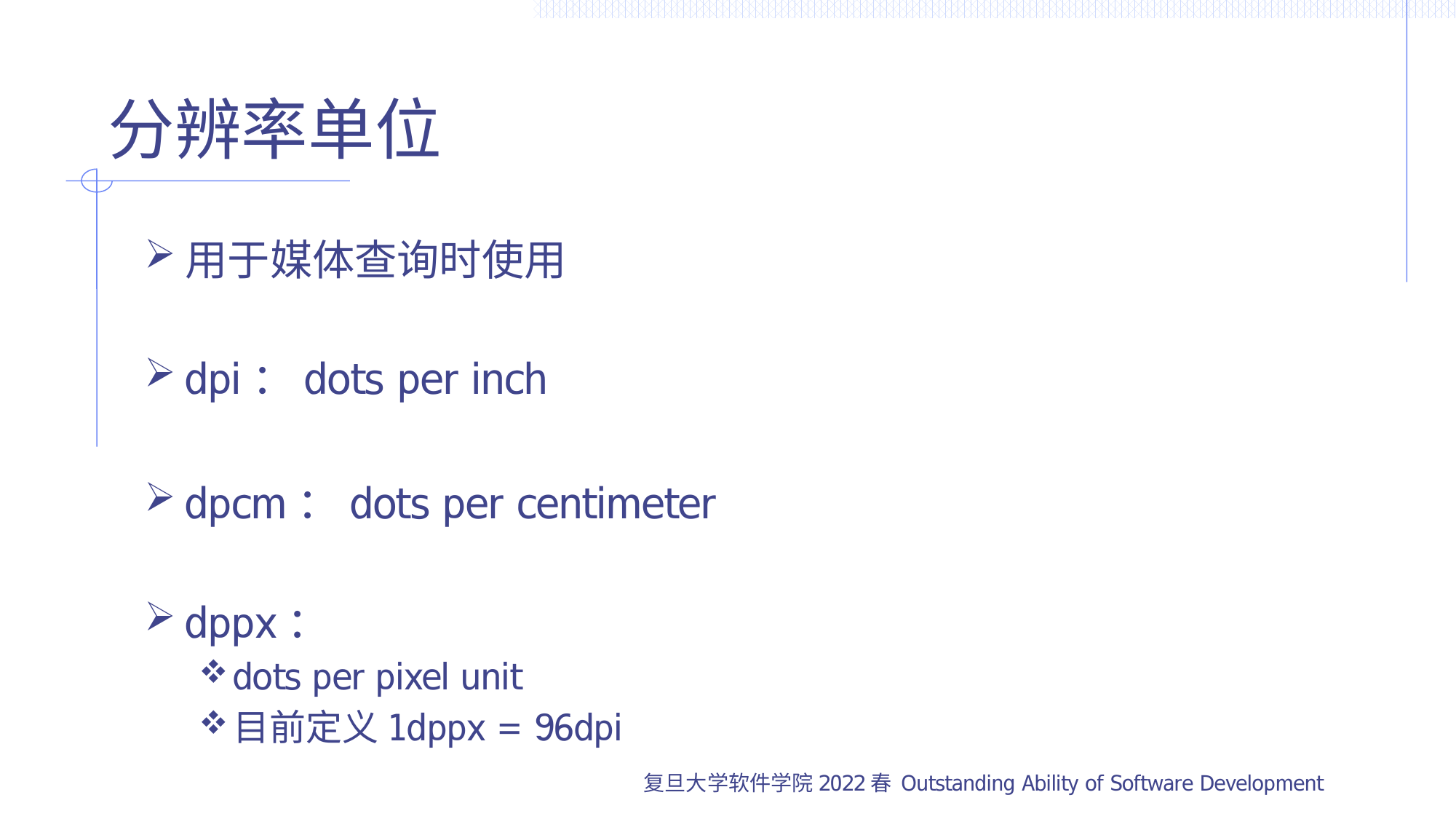

# 分辨率单位
用于媒体查询时使用

dpi：dots per inch

dpcm：dots per centimeter

dppx：
dots per pixel unit
目前定义1dppx = 96dpi